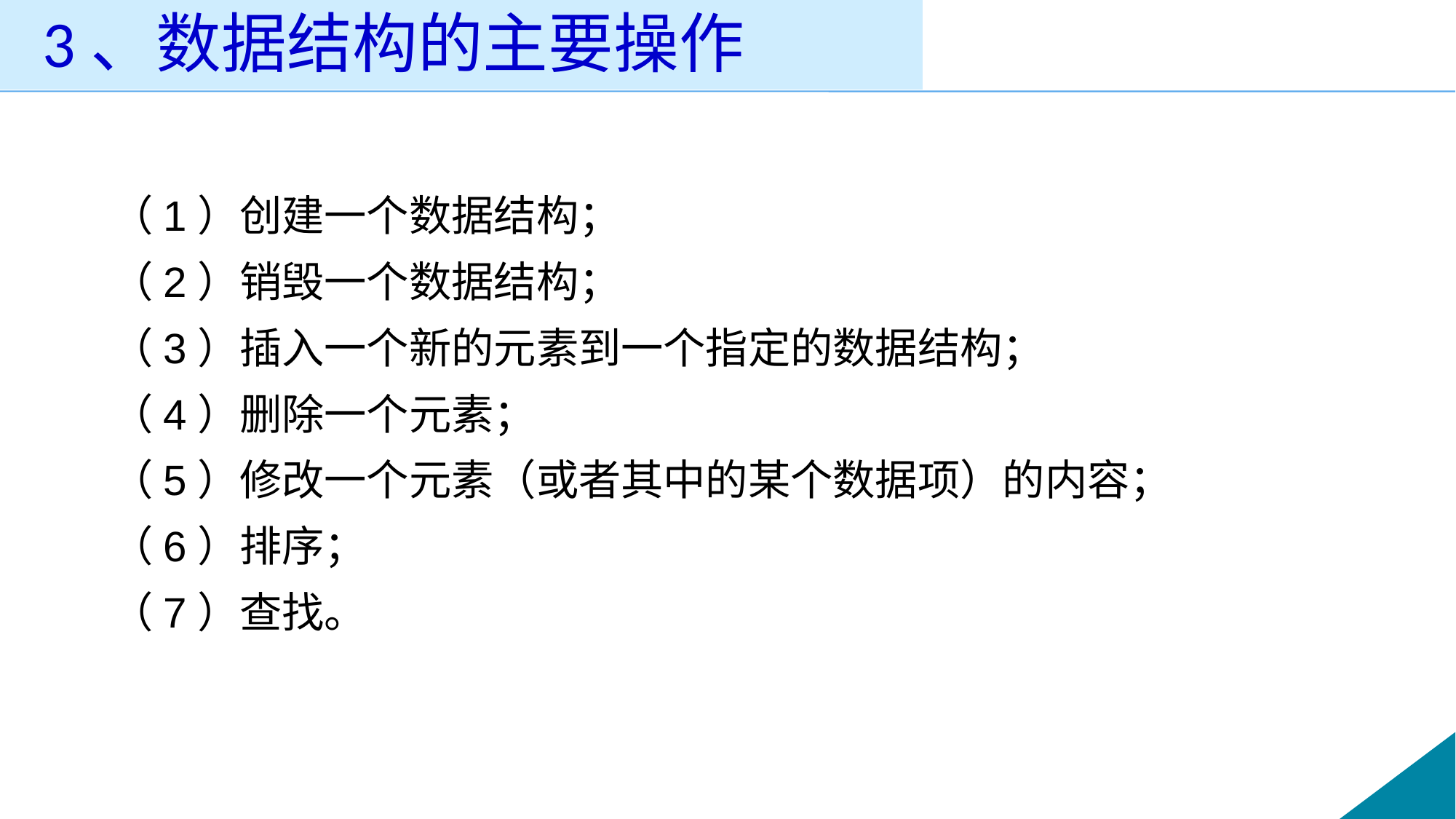

# 3、数据结构的主要操作

（1）创建一个数据结构；
（2）销毁一个数据结构；
（3）插入一个新的元素到一个指定的数据结构；
（4）删除一个元素；
（5）修改一个元素（或者其中的某个数据项）的内容；
（6）排序；
（7）查找。